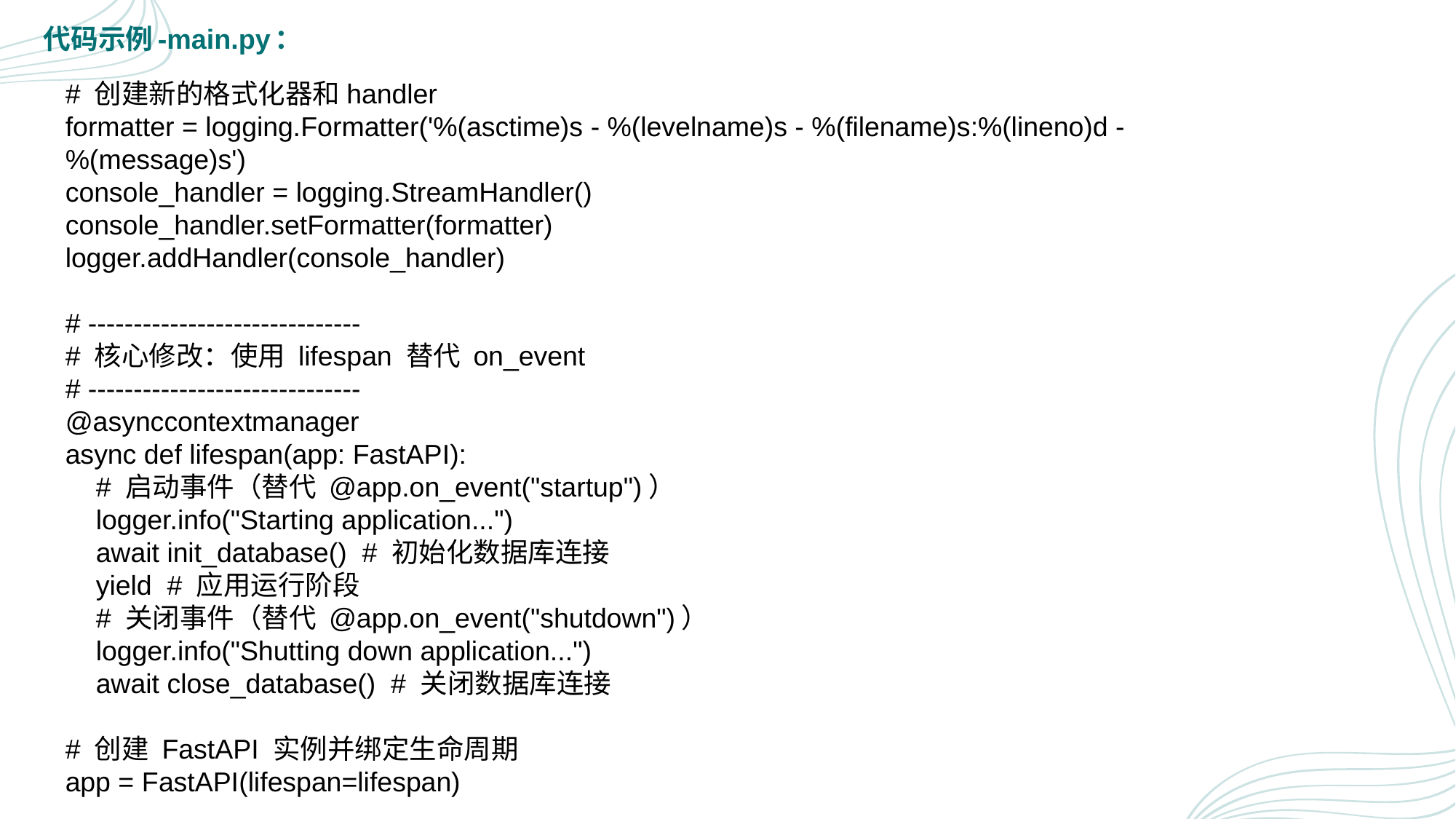

代码示例-main.py：
# 创建新的格式化器和handler
formatter = logging.Formatter('%(asctime)s - %(levelname)s - %(filename)s:%(lineno)d - %(message)s')
console_handler = logging.StreamHandler()
console_handler.setFormatter(formatter)
logger.addHandler(console_handler)

# ------------------------------
# 核心修改：使用 lifespan 替代 on_event
# ------------------------------
@asynccontextmanager
async def lifespan(app: FastAPI):
    # 启动事件（替代 @app.on_event("startup")）
    logger.info("Starting application...")
    await init_database()  # 初始化数据库连接
    yield  # 应用运行阶段
    # 关闭事件（替代 @app.on_event("shutdown")）
    logger.info("Shutting down application...")
    await close_database()  # 关闭数据库连接

# 创建 FastAPI 实例并绑定生命周期
app = FastAPI(lifespan=lifespan)